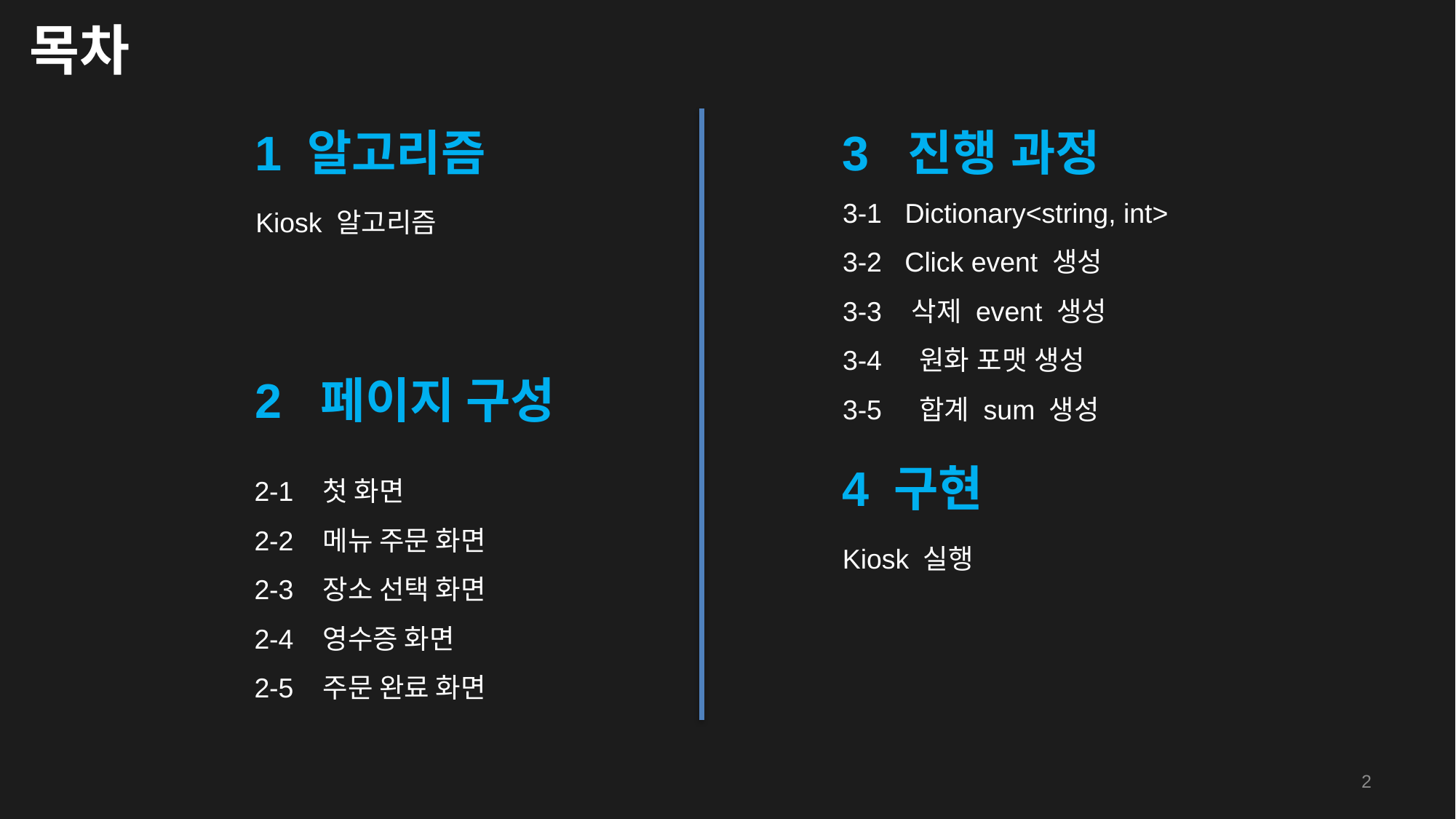

# 목차
1 알고리즘
Kiosk 알고리즘
3  진행 과정
3-1   Dictionary<string, int>
3-2   Click event 생성
3-3   삭제 event 생성
3-4    원화 포맷 생성
3-5    합계 sum 생성
2  페이지 구성
2-1   첫 화면
2-2   메뉴 주문 화면
2-3   장소 선택 화면
2-4   영수증 화면
2-5   주문 완료 화면
4 구현
Kiosk 실행
2